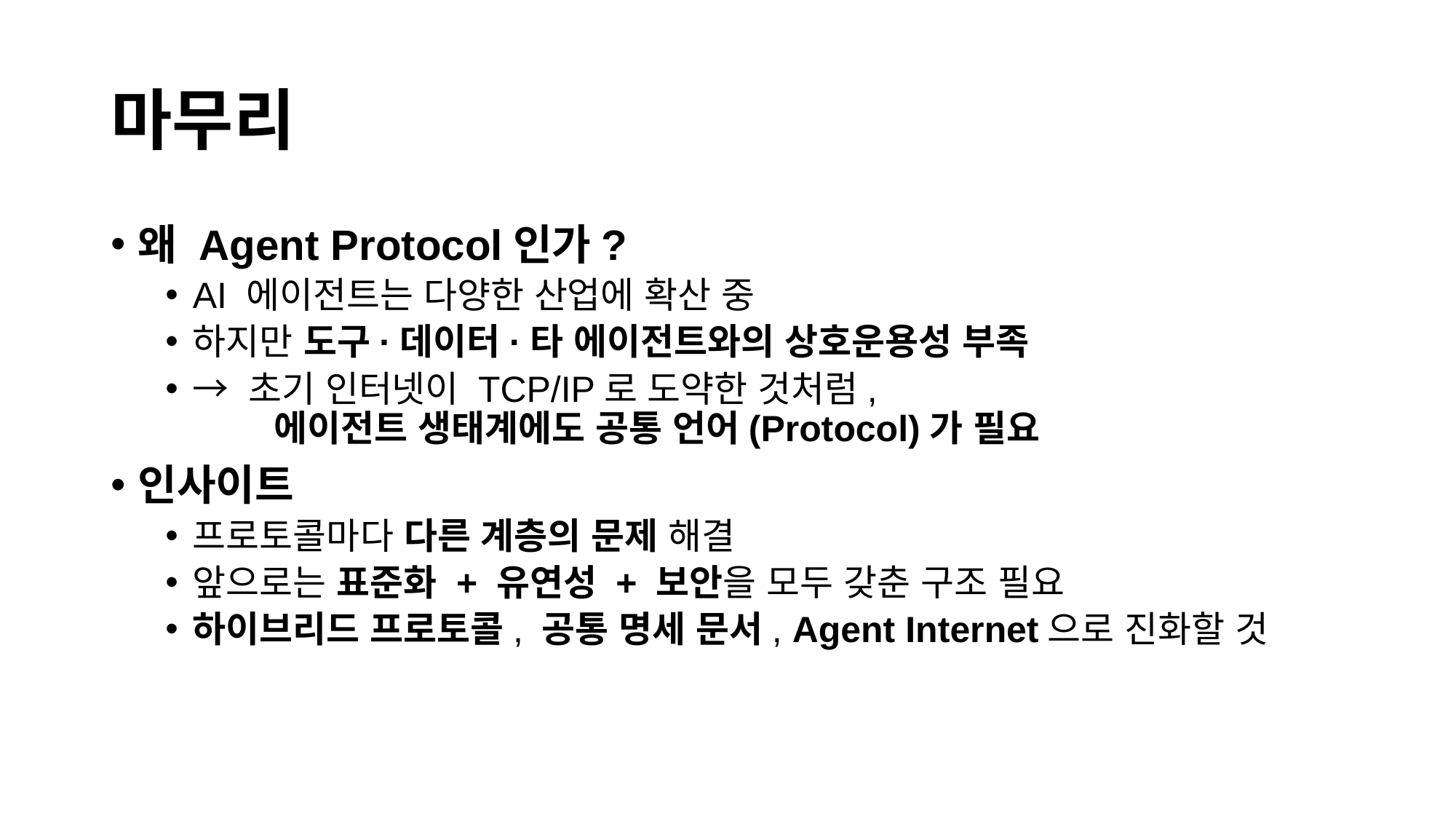

# 마무리
왜 Agent Protocol인가?
AI 에이전트는 다양한 산업에 확산 중
하지만 도구·데이터·타 에이전트와의 상호운용성 부족
→ 초기 인터넷이 TCP/IP로 도약한 것처럼,
  에이전트 생태계에도 공통 언어(Protocol)가 필요
인사이트
프로토콜마다 다른 계층의 문제 해결
앞으로는 표준화 + 유연성 + 보안을 모두 갖춘 구조 필요
하이브리드 프로토콜, 공통 명세 문서, Agent Internet으로 진화할 것